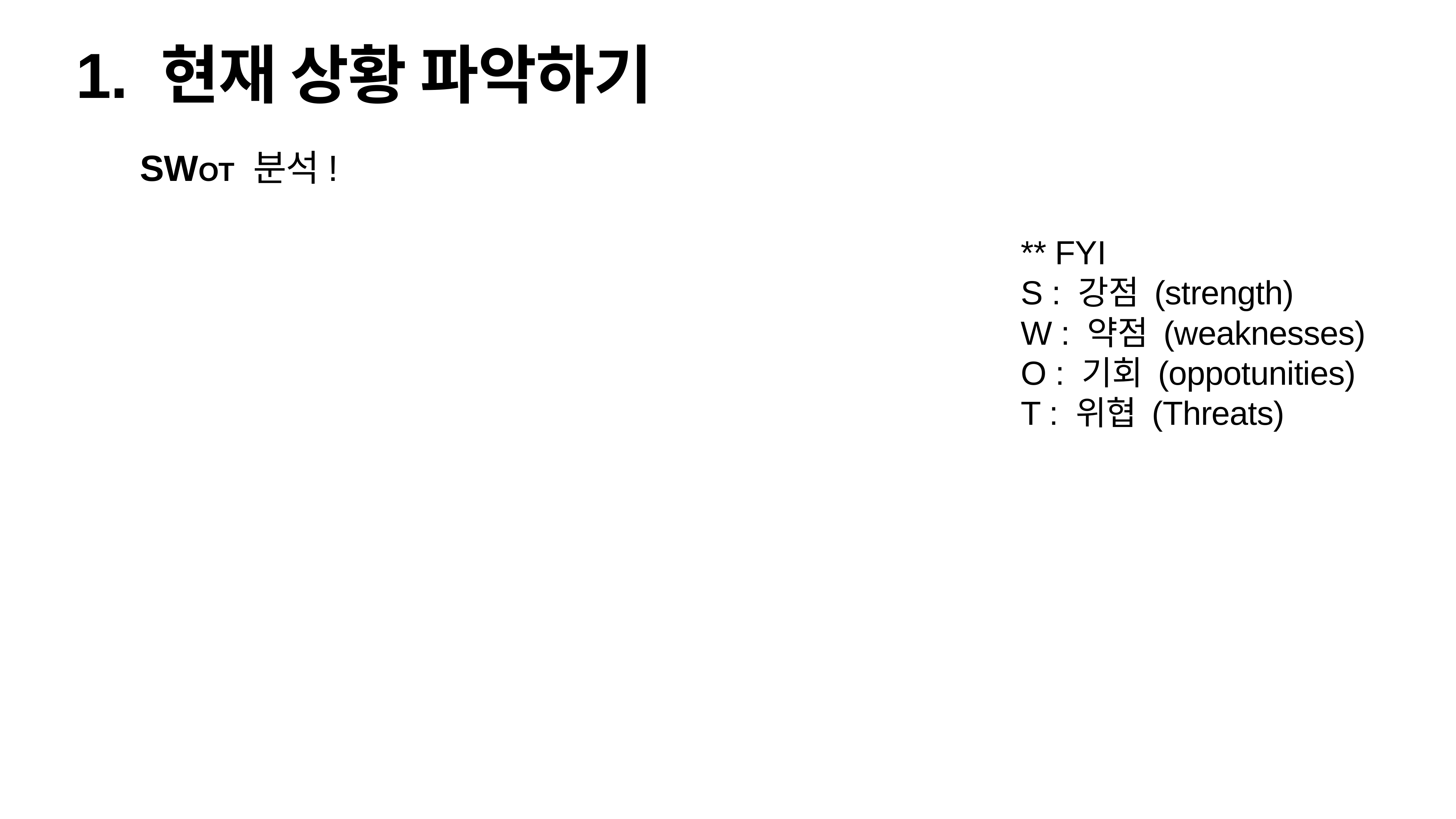

# 1. 현재 상황 파악하기
SWOT 분석!
** FYI
S : 강점 (strength)
W : 약점 (weaknesses)
O : 기회 (oppotunities)
T : 위협 (Threats)